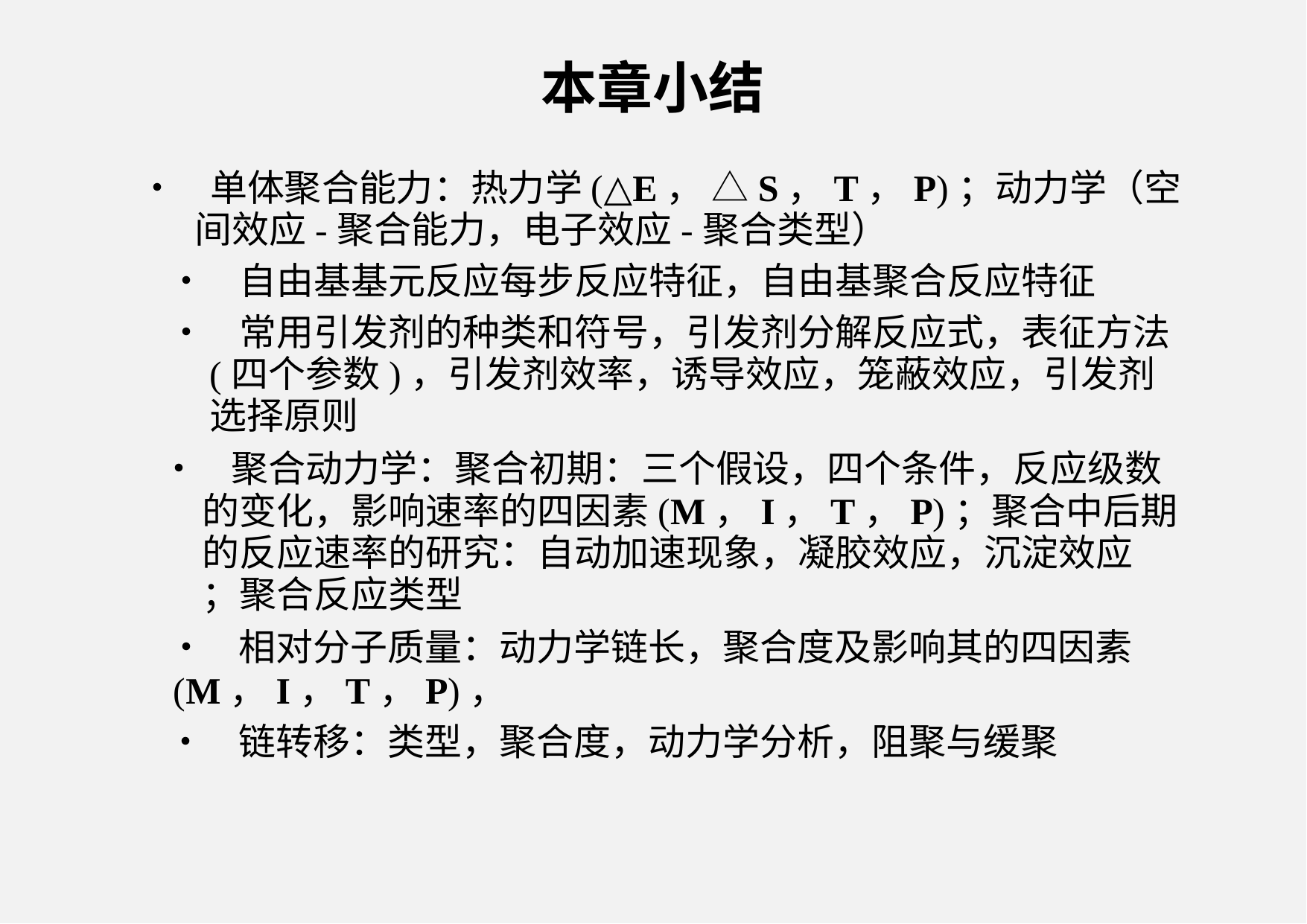

本章小结
•   单体聚合能力：热力学(△E， △S，T，P)；动力学（空
间效应-聚合能力，电子效应-聚合类型）
•   自由基基元反应每步反应特征，自由基聚合反应特征
•   常用引发剂的种类和符号，引发剂分解反应式，表征方法
	(四个参数)，引发剂效率，诱导效应，笼蔽效应，引发剂
	选择原则
•   聚合动力学：聚合初期：三个假设，四个条件，反应级数
	的变化，影响速率的四因素(M，I，T，P)；聚合中后期
	的反应速率的研究：自动加速现象，凝胶效应，沉淀效应
	；聚合反应类型
•   相对分子质量：动力学链长，聚合度及影响其的四因素
(M，I，T，P)，
•   链转移：类型，聚合度，动力学分析，阻聚与缓聚